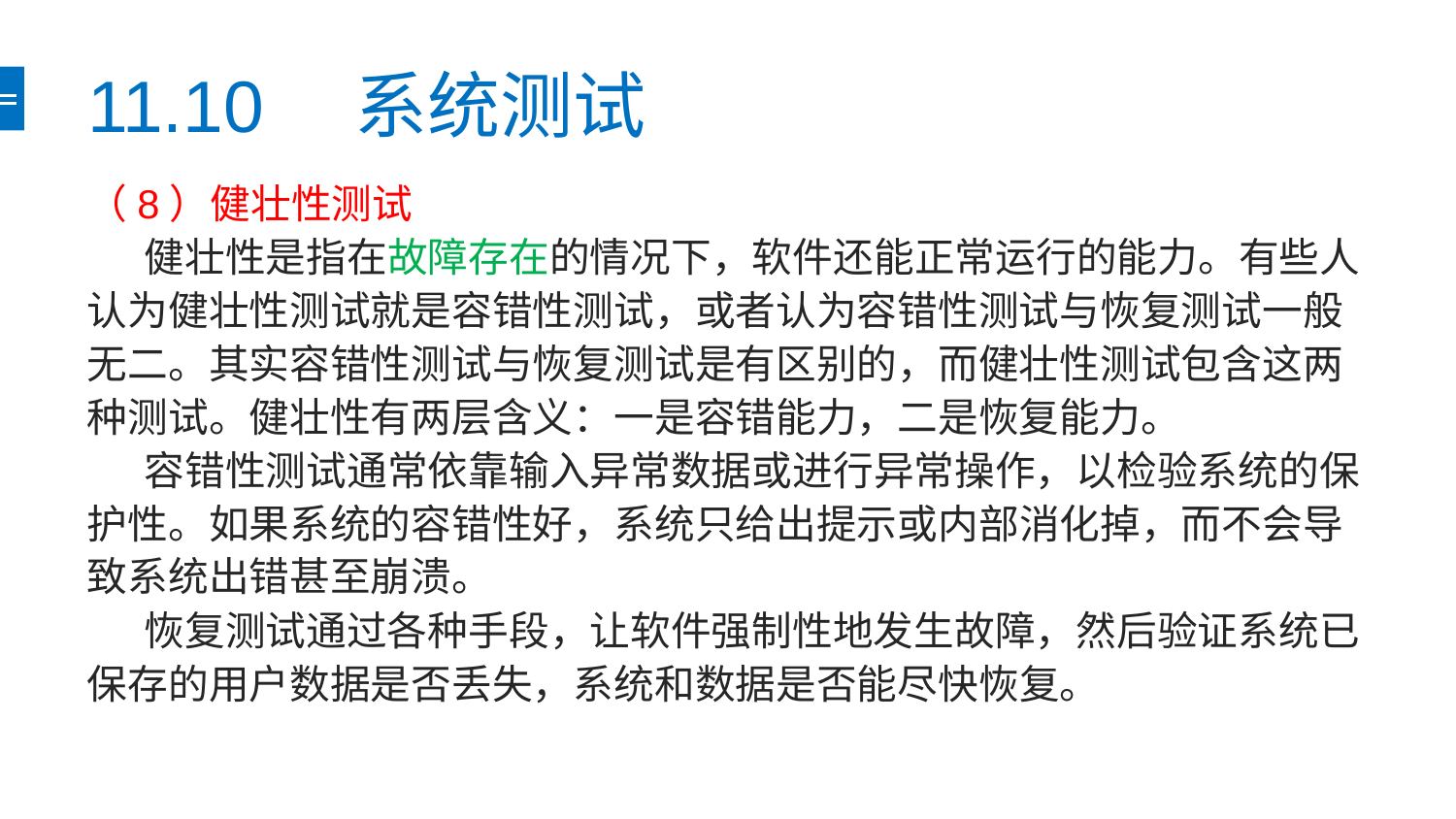

# 11.10　系统测试
（8）健壮性测试
健壮性是指在故障存在的情况下，软件还能正常运行的能力。有些人认为健壮性测试就是容错性测试，或者认为容错性测试与恢复测试一般无二。其实容错性测试与恢复测试是有区别的，而健壮性测试包含这两种测试。健壮性有两层含义：一是容错能力，二是恢复能力。
容错性测试通常依靠输入异常数据或进行异常操作，以检验系统的保护性。如果系统的容错性好，系统只给出提示或内部消化掉，而不会导致系统出错甚至崩溃。
恢复测试通过各种手段，让软件强制性地发生故障，然后验证系统已保存的用户数据是否丢失，系统和数据是否能尽快恢复。